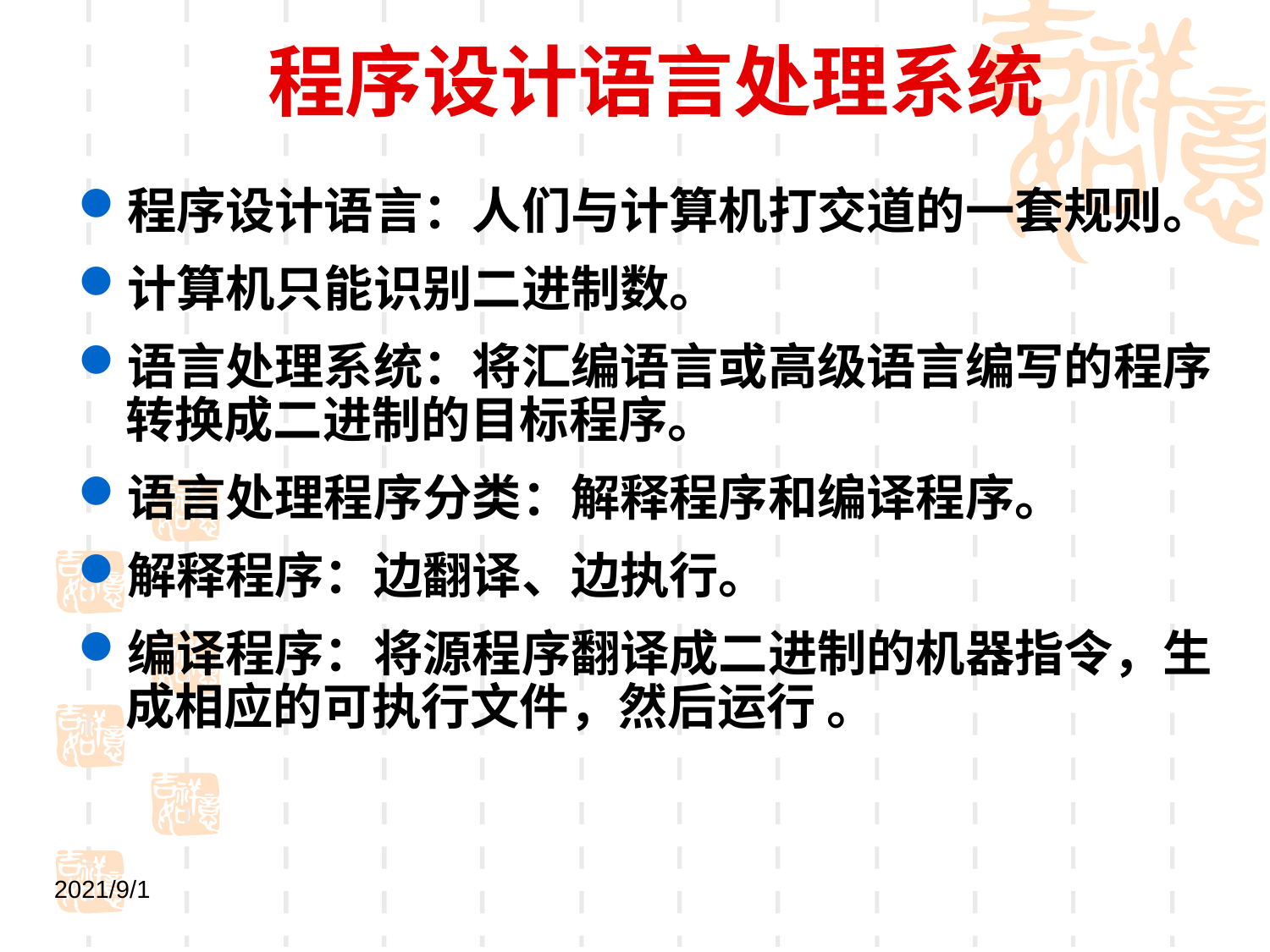

# 程序设计语言处理系统
程序设计语言：人们与计算机打交道的一套规则。
计算机只能识别二进制数。
语言处理系统：将汇编语言或高级语言编写的程序转换成二进制的目标程序。
语言处理程序分类：解释程序和编译程序。
解释程序：边翻译、边执行。
编译程序：将源程序翻译成二进制的机器指令，生成相应的可执行文件，然后运行 。
2021/9/1